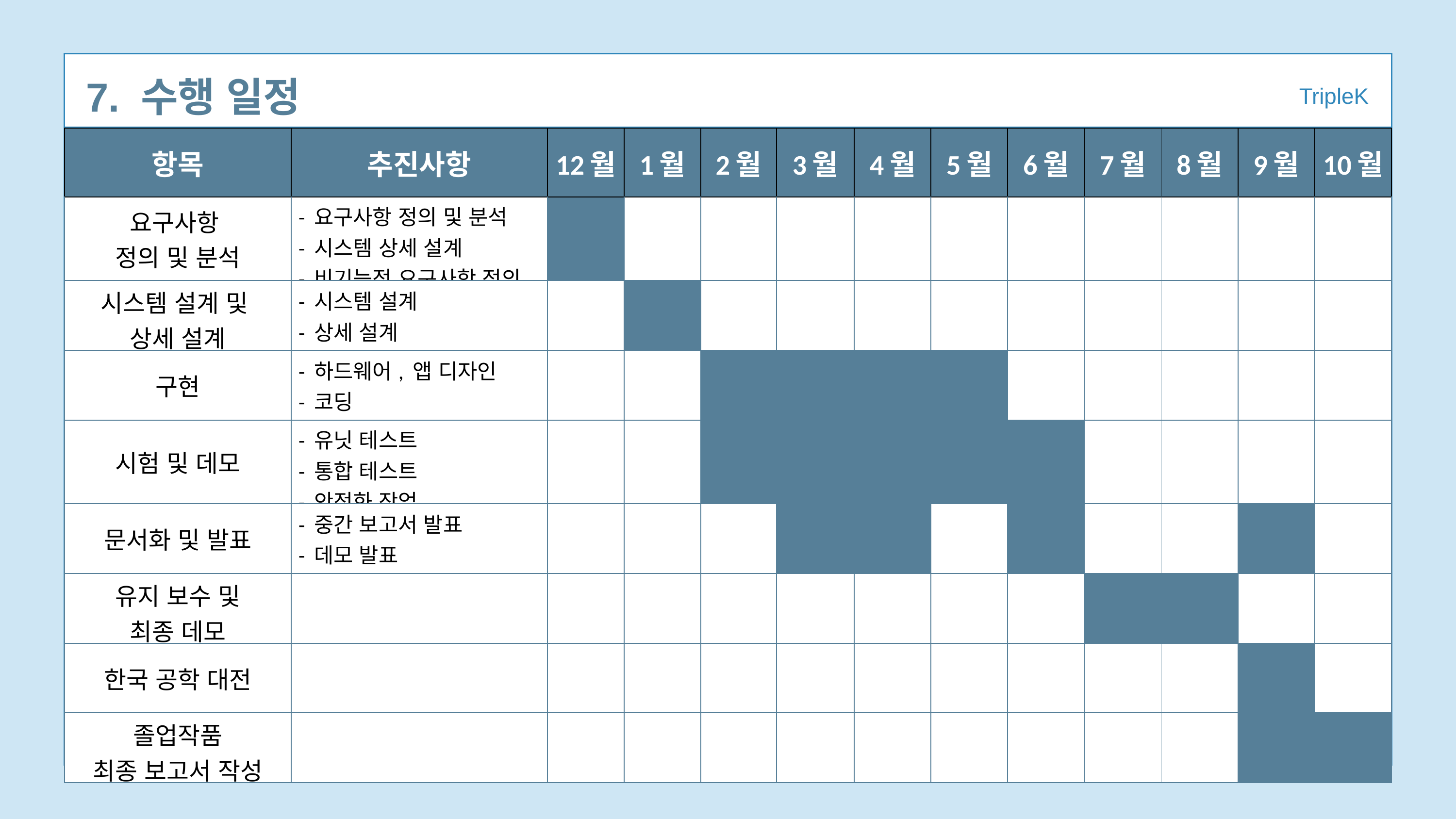

7. 수행 일정
TripleK

| 항목 | 추진사항 | 12월 | 1월 | 2월 | 3월 | 4월 | 5월 | 6월 | 7월 | 8월 | 9월 | 10월 |
| --- | --- | --- | --- | --- | --- | --- | --- | --- | --- | --- | --- | --- |
| 요구사항 정의 및 분석 | - 요구사항 정의 및 분석 - 시스템 상세 설계 - 비기능적 요구사항 정의 |  |  |  |  |  |  |  |  |  |  |  |
| 시스템 설계 및 상세 설계 | - 시스템 설계 - 상세 설계 |  |  |  |  |  |  |  |  |  |  |  |
| 구현 | - 하드웨어, 앱 디자인 - 코딩 |  |  |  |  |  |  |  |  |  |  |  |
| 시험 및 데모 | - 유닛 테스트 - 통합 테스트 - 안정화 작업 |  |  |  |  |  |  |  |  |  |  |  |
| 문서화 및 발표 | - 중간 보고서 발표 - 데모 발표 |  |  |  |  |  |  |  |  |  |  |  |
| 유지 보수 및 최종 데모 |  |  |  |  |  |  |  |  |  |  |  |  |
| 한국 공학 대전 |  |  |  |  |  |  |  |  |  |  |  |  |
| 졸업작품 최종 보고서 작성 |  |  |  |  |  |  |  |  |  |  |  |  |

|  |
| --- |